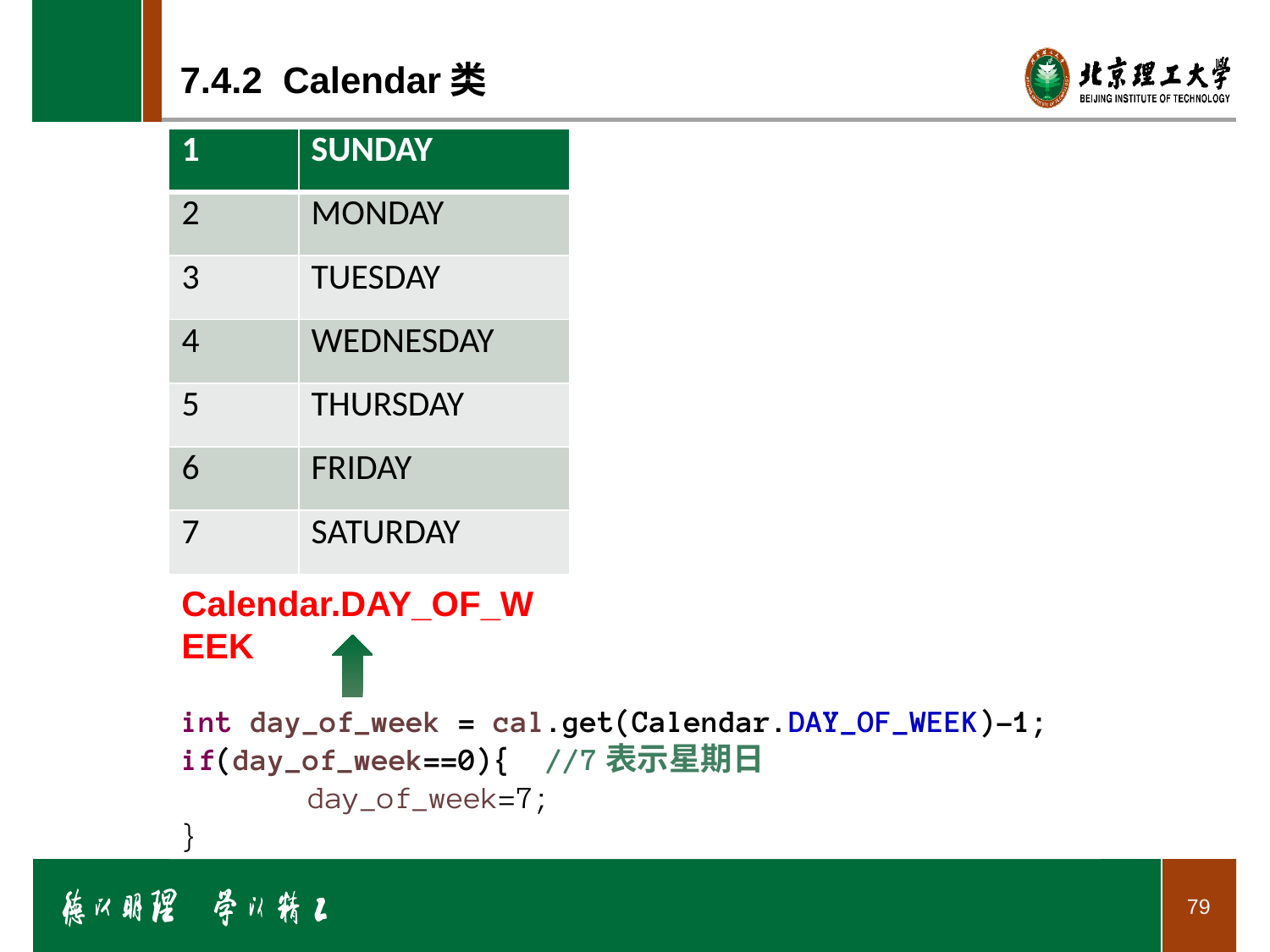

# 7.4.2  Calendar类
| 1 | SUNDAY |
| --- | --- |
| 2 | MONDAY |
| 3 | TUESDAY |
| 4 | WEDNESDAY |
| 5 | THURSDAY |
| 6 | FRIDAY |
| 7 | SATURDAY |
Calendar.DAY_OF_WEEK

int day_of_week = cal.get(Calendar.DAY_OF_WEEK)-1;
if(day_of_week==0){  //7表示星期日
	day_of_week=7;
}